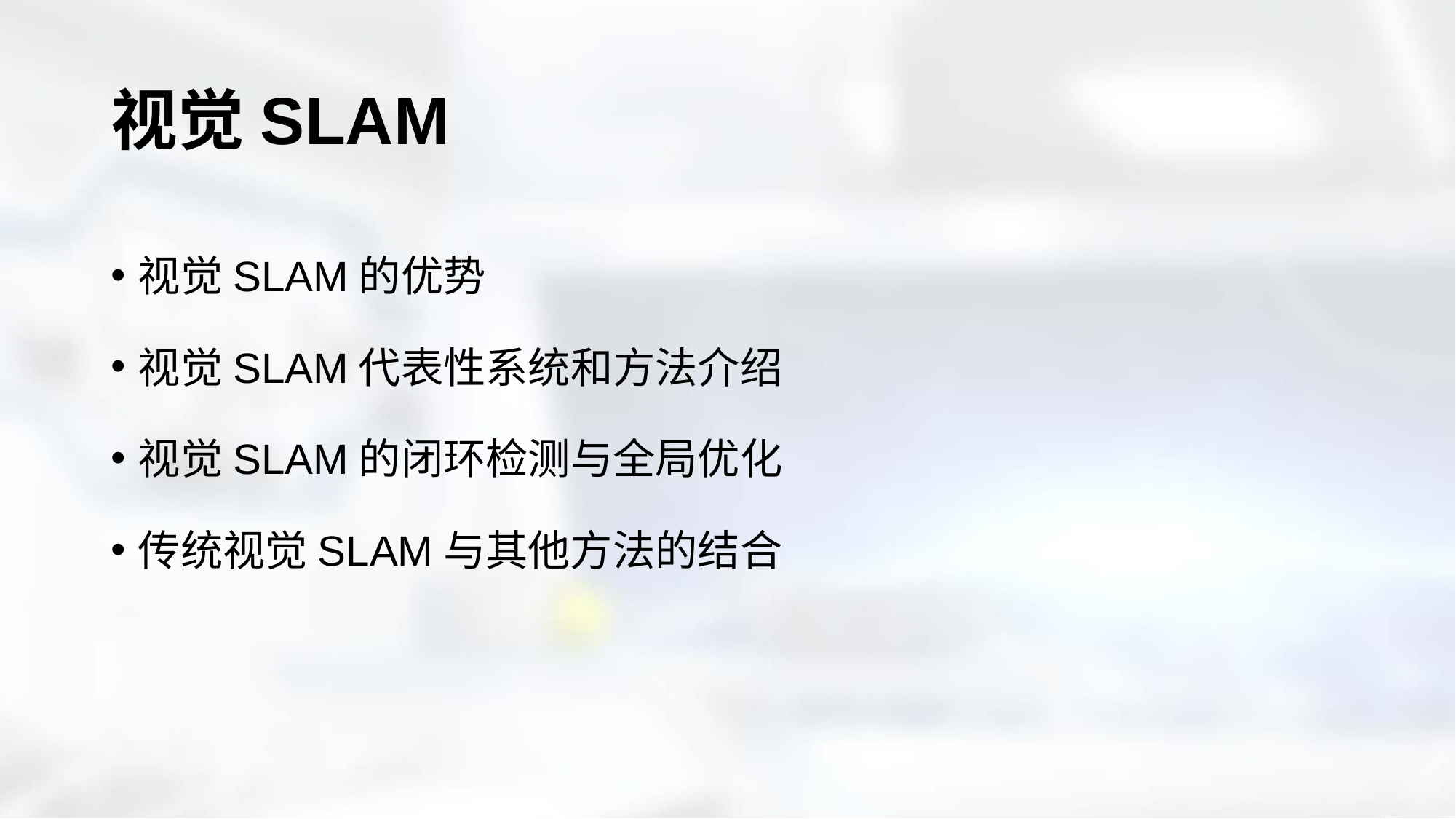

# 视觉SLAM
视觉SLAM的优势
视觉SLAM代表性系统和方法介绍
视觉SLAM的闭环检测与全局优化
传统视觉SLAM与其他方法的结合